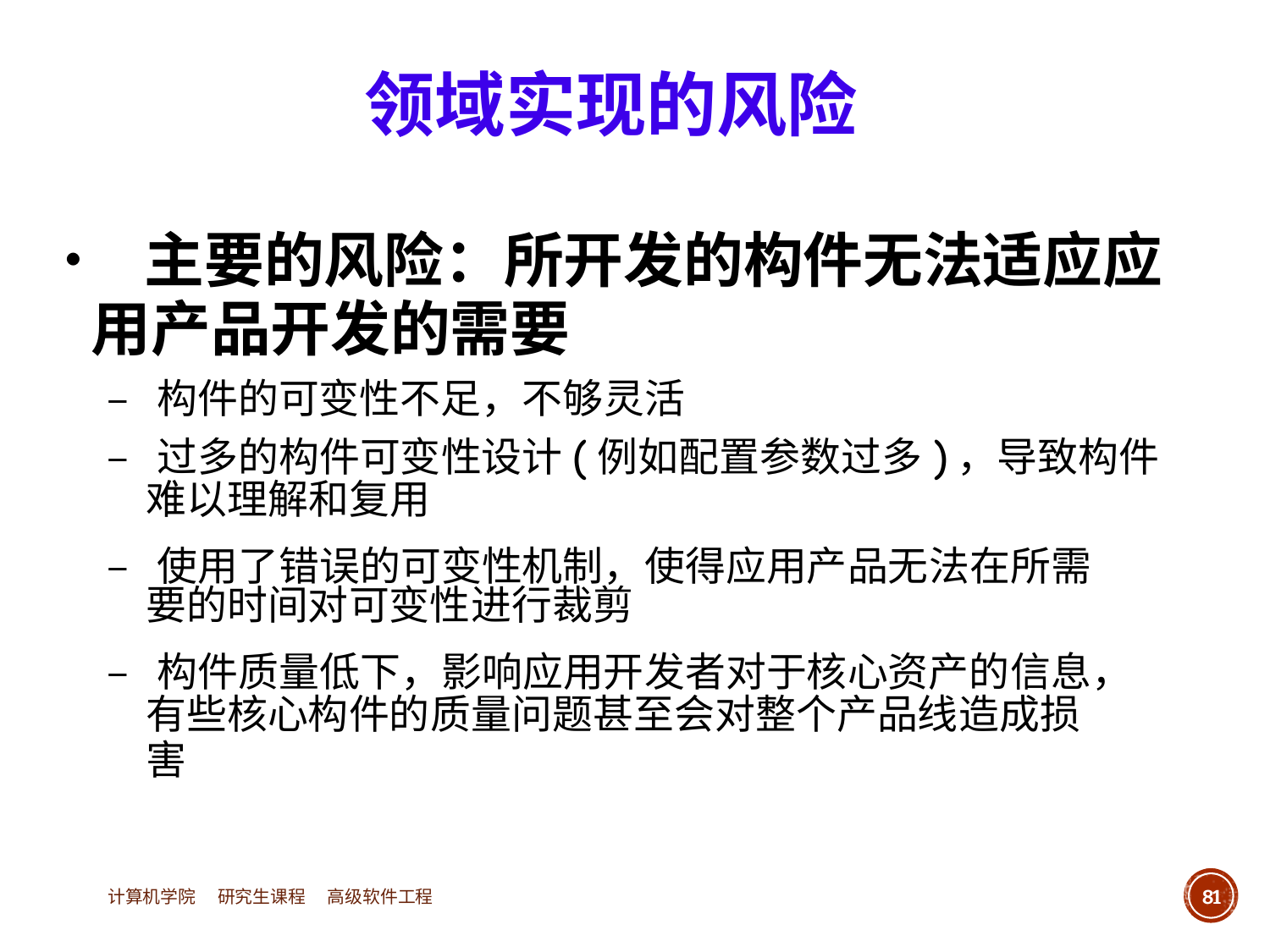

领域实现的风险

•  主要的风险：所开发的构件无法适应应
	用产品开发的需要
		–  构件的可变性不足，不够灵活
		–  过多的构件可变性设计(例如配置参数过多)，导致构件
			难以理解和复用
		–  使用了错误的可变性机制，使得应用产品无法在所需
			要的时间对可变性进行裁剪
		–  构件质量低下，影响应用开发者对于核心资产的信息，
			有些核心构件的质量问题甚至会对整个产品线造成损
			害
计算机学院    研究生课程    高级软件工程
81